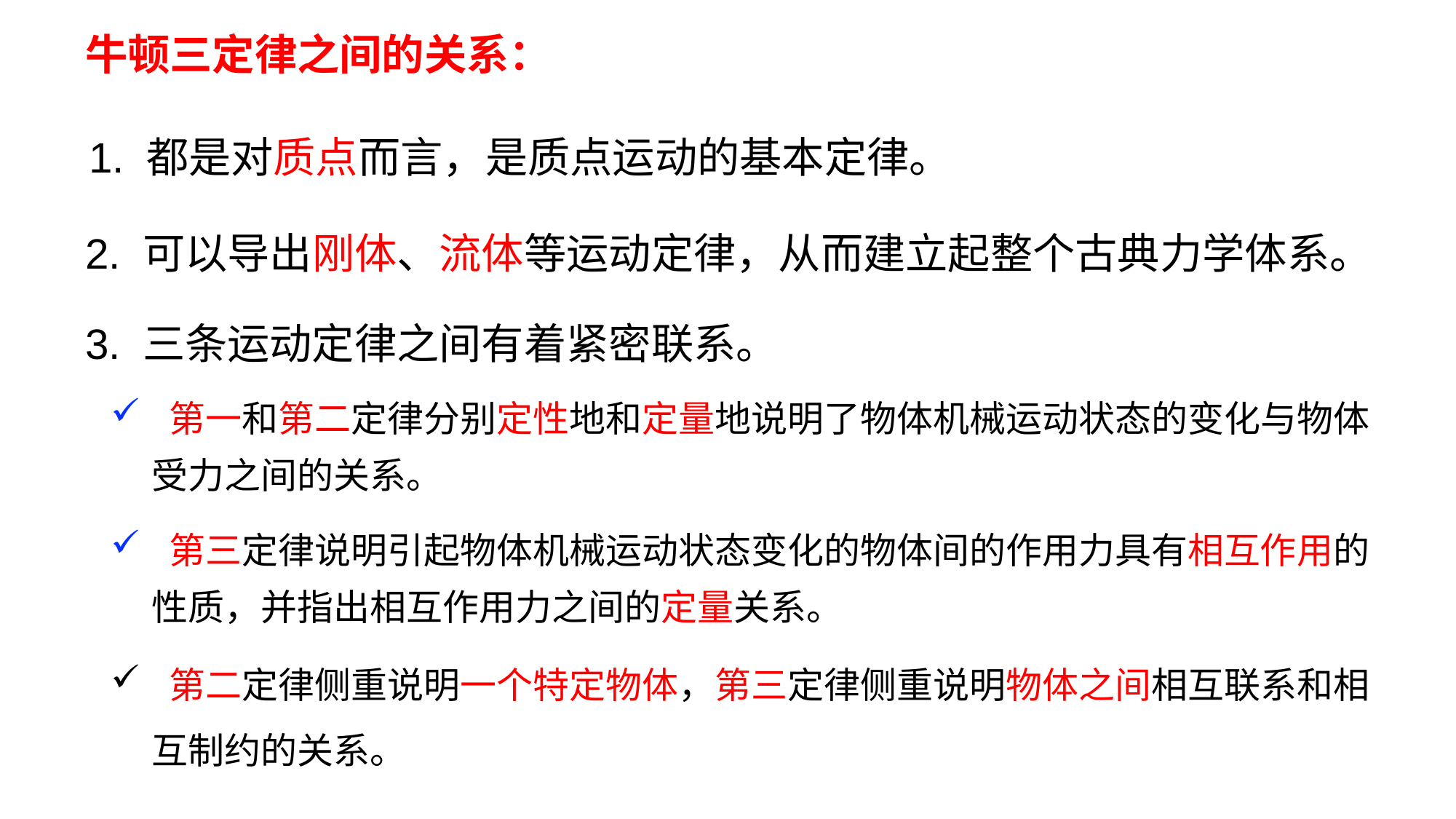

牛顿三定律之间的关系：
1. 都是对质点而言，是质点运动的基本定律。
2. 可以导出刚体、流体等运动定律，从而建立起整个古典力学体系。
3. 三条运动定律之间有着紧密联系。
 第一和第二定律分别定性地和定量地说明了物体机械运动状态的变化与物体受力之间的关系。
 第三定律说明引起物体机械运动状态变化的物体间的作用力具有相互作用的性质，并指出相互作用力之间的定量关系。
 第二定律侧重说明一个特定物体，第三定律侧重说明物体之间相互联系和相互制约的关系。
13